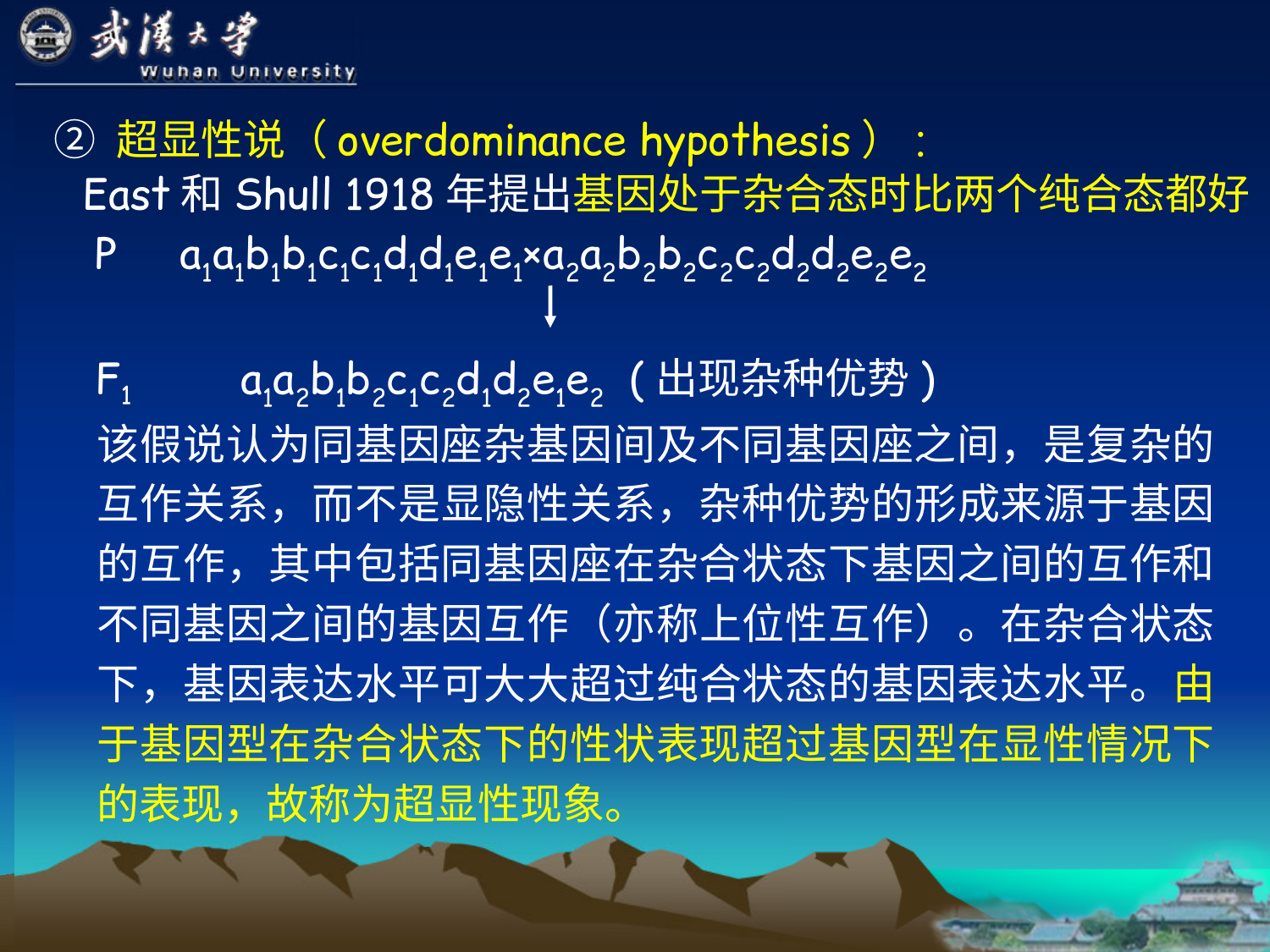

② 超显性说（overdominance hypothesis）:
   East和Shull 1918年提出基因处于杂合态时比两个纯合态都好
    P　a1a1b1b1c1c1d1d1e1e1×a2a2b2b2c2c2d2d2e2e2

    F1              a1a2b1b2c1c2d1d2e1e2  (出现杂种优势)

该假说认为同基因座杂基因间及不同基因座之间，是复杂的互作关系，而不是显隐性关系，杂种优势的形成来源于基因的互作，其中包括同基因座在杂合状态下基因之间的互作和不同基因之间的基因互作（亦称上位性互作）。在杂合状态下，基因表达水平可大大超过纯合状态的基因表达水平。由于基因型在杂合状态下的性状表现超过基因型在显性情况下的表现，故称为超显性现象。